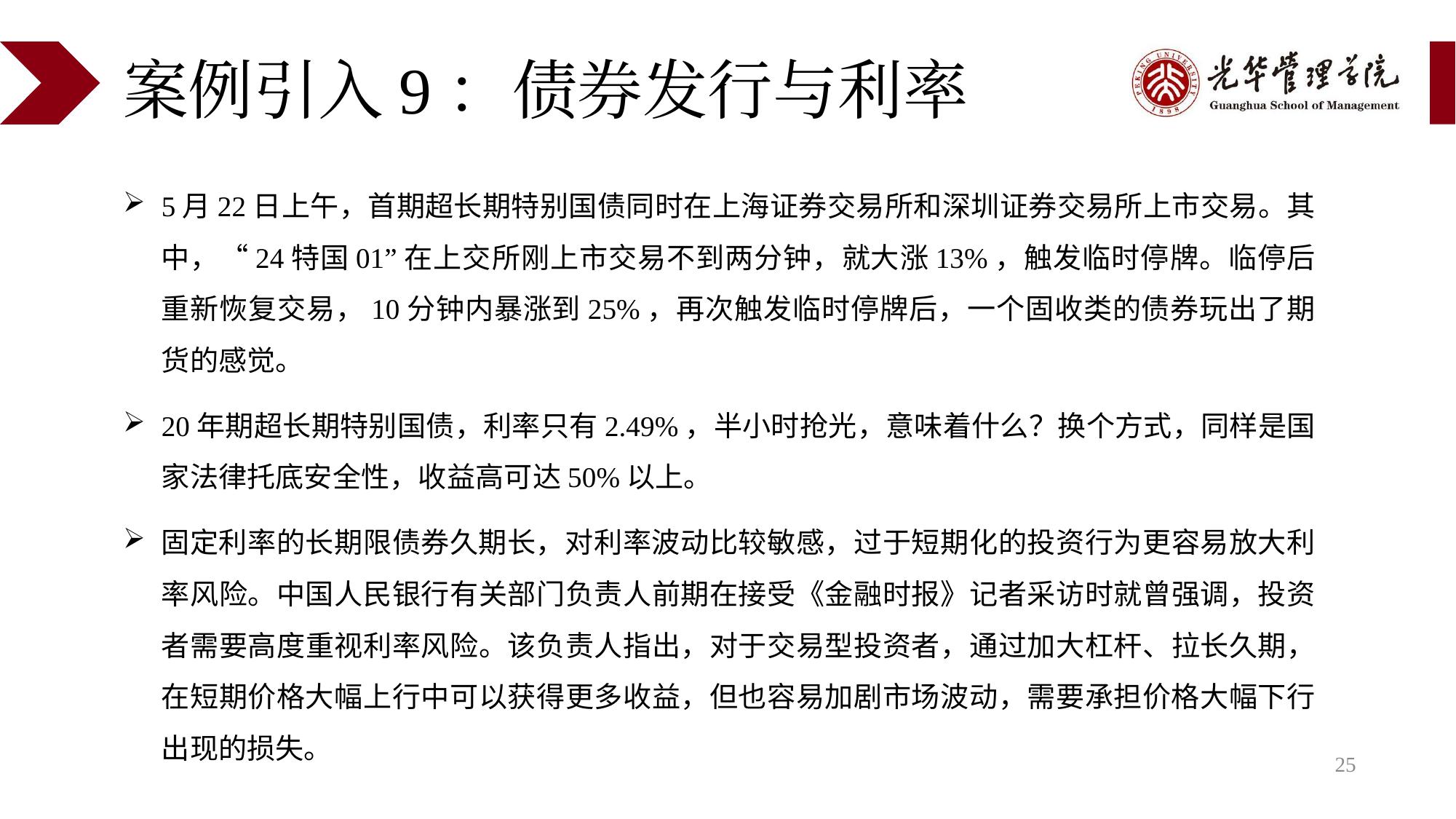

# 案例引入9：债券发行与利率
5月22日上午，首期超长期特别国债同时在上海证券交易所和深圳证券交易所上市交易。其中，“24特国01”在上交所刚上市交易不到两分钟，就大涨13%，触发临时停牌。临停后重新恢复交易，10分钟内暴涨到25%，再次触发临时停牌后，一个固收类的债券玩出了期货的感觉。
20年期超长期特别国债，利率只有2.49%，半小时抢光，意味着什么？换个方式，同样是国家法律托底安全性，收益高可达50%以上。
固定利率的长期限债券久期长，对利率波动比较敏感，过于短期化的投资行为更容易放大利率风险。中国人民银行有关部门负责人前期在接受《金融时报》记者采访时就曾强调，投资者需要高度重视利率风险。该负责人指出，对于交易型投资者，通过加大杠杆、拉长久期，在短期价格大幅上行中可以获得更多收益，但也容易加剧市场波动，需要承担价格大幅下行出现的损失。
25